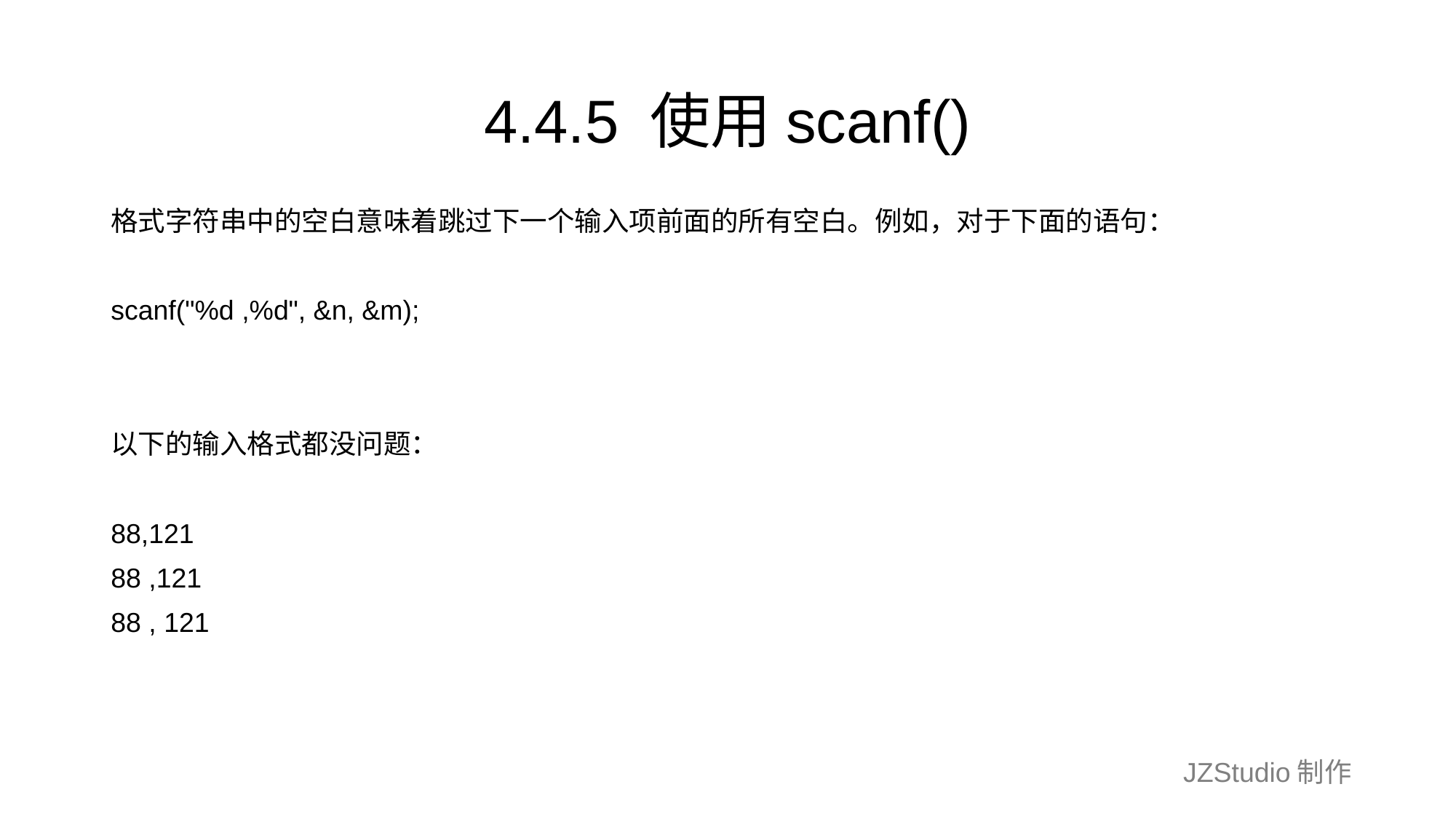

# 4.4.5 使用scanf()
格式字符串中的空白意味着跳过下一个输入项前面的所有空白。例如，对于下面的语句：

scanf("%d ,%d", &n, &m);

以下的输入格式都没问题：

88,121
88 ,121
88 , 121